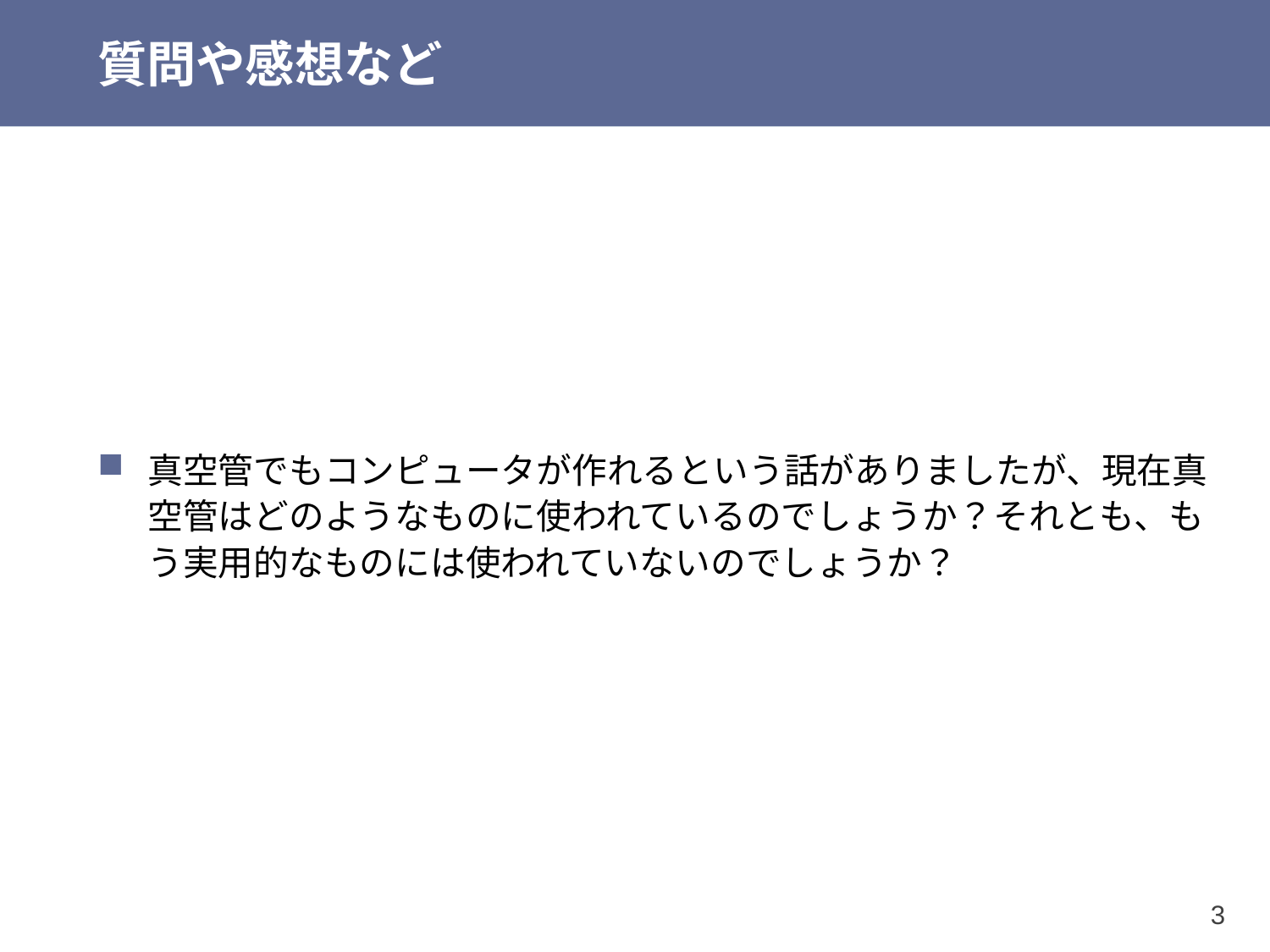

# 質問や感想など
真空管でもコンピュータが作れるという話がありましたが、現在真空管はどのようなものに使われているのでしょうか？それとも、もう実用的なものには使われていないのでしょうか？